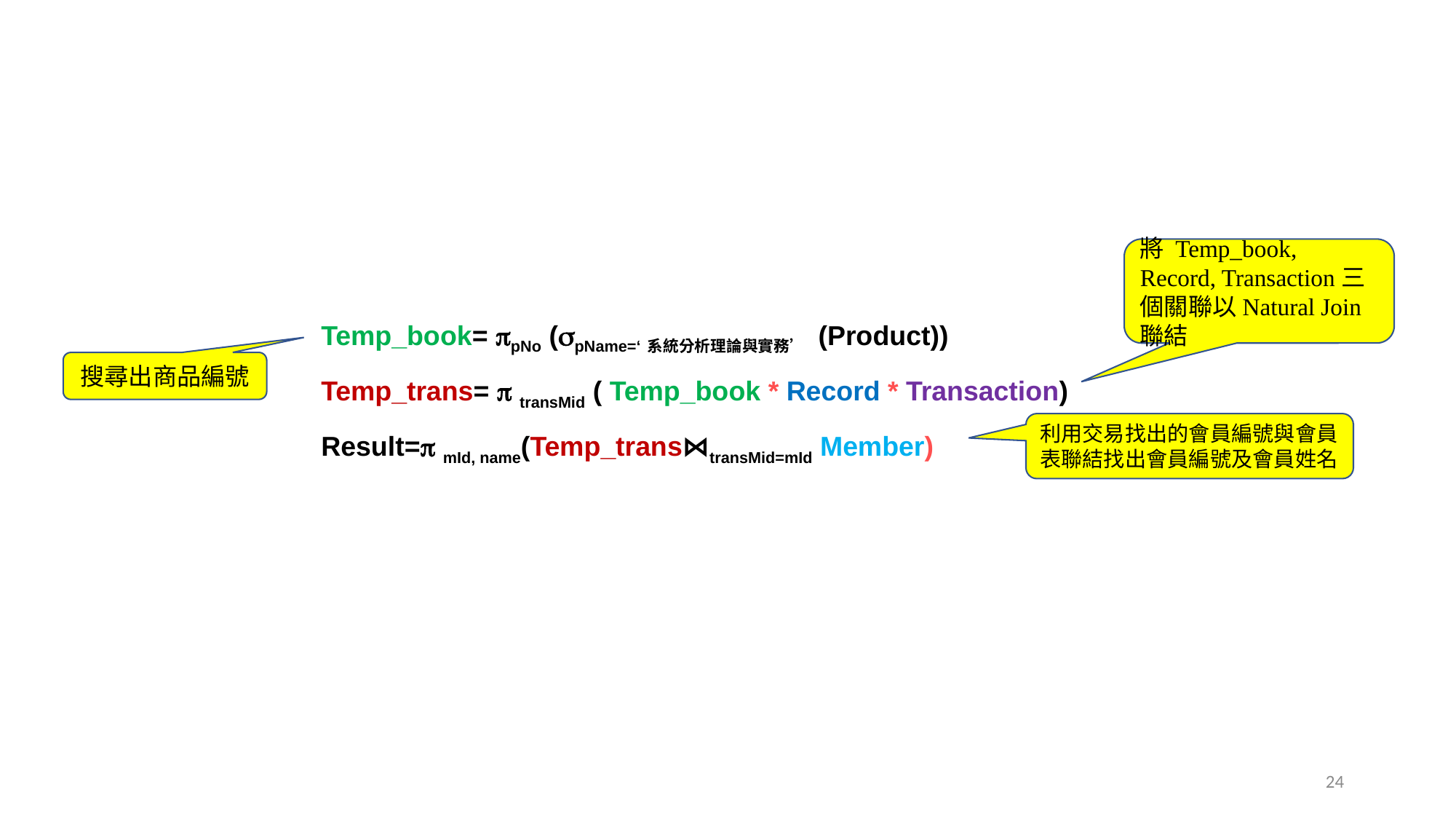

將 Temp_book, Record, Transaction三個關聯以Natural Join 聯結
Temp_book= πpNo (σpName=‘系統分析理論與實務’ (Product))
Temp_trans= π transMid ( Temp_book * Record * Transaction)
Result=π mId, name(Temp_trans⋈transMid=mId Member)
搜尋出商品編號
利用交易找出的會員編號與會員表聯結找出會員編號及會員姓名
24